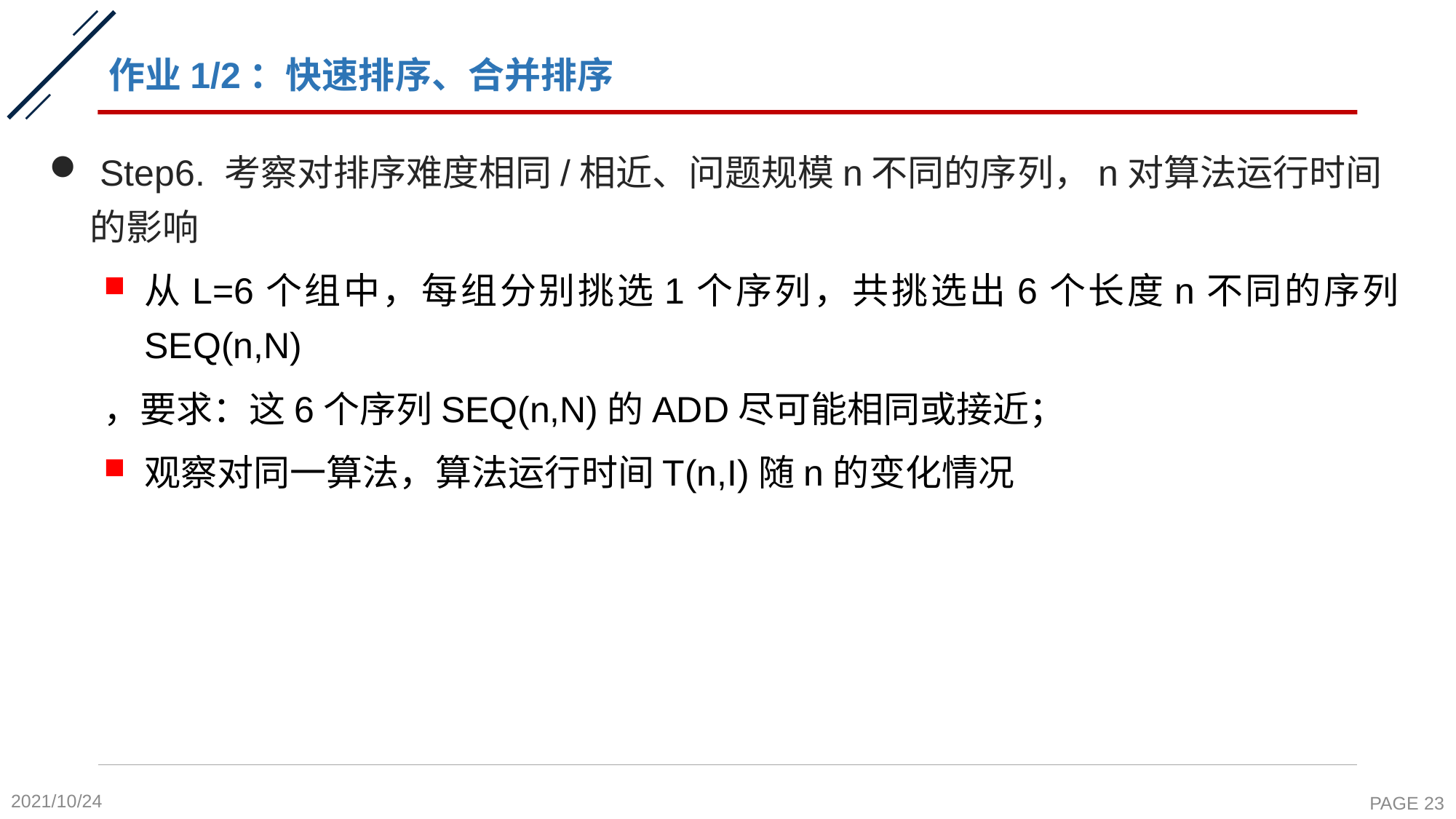

# 作业1/2：快速排序、合并排序
 Step6. 考察对排序难度相同/相近、问题规模n不同的序列，n对算法运行时间的影响
从L=6个组中，每组分别挑选1个序列，共挑选出6个长度n不同的序列SEQ(n,N)
，要求：这6个序列SEQ(n,N)的ADD尽可能相同或接近；
观察对同一算法，算法运行时间T(n,I)随n的变化情况

2021/10/24
PAGE 23